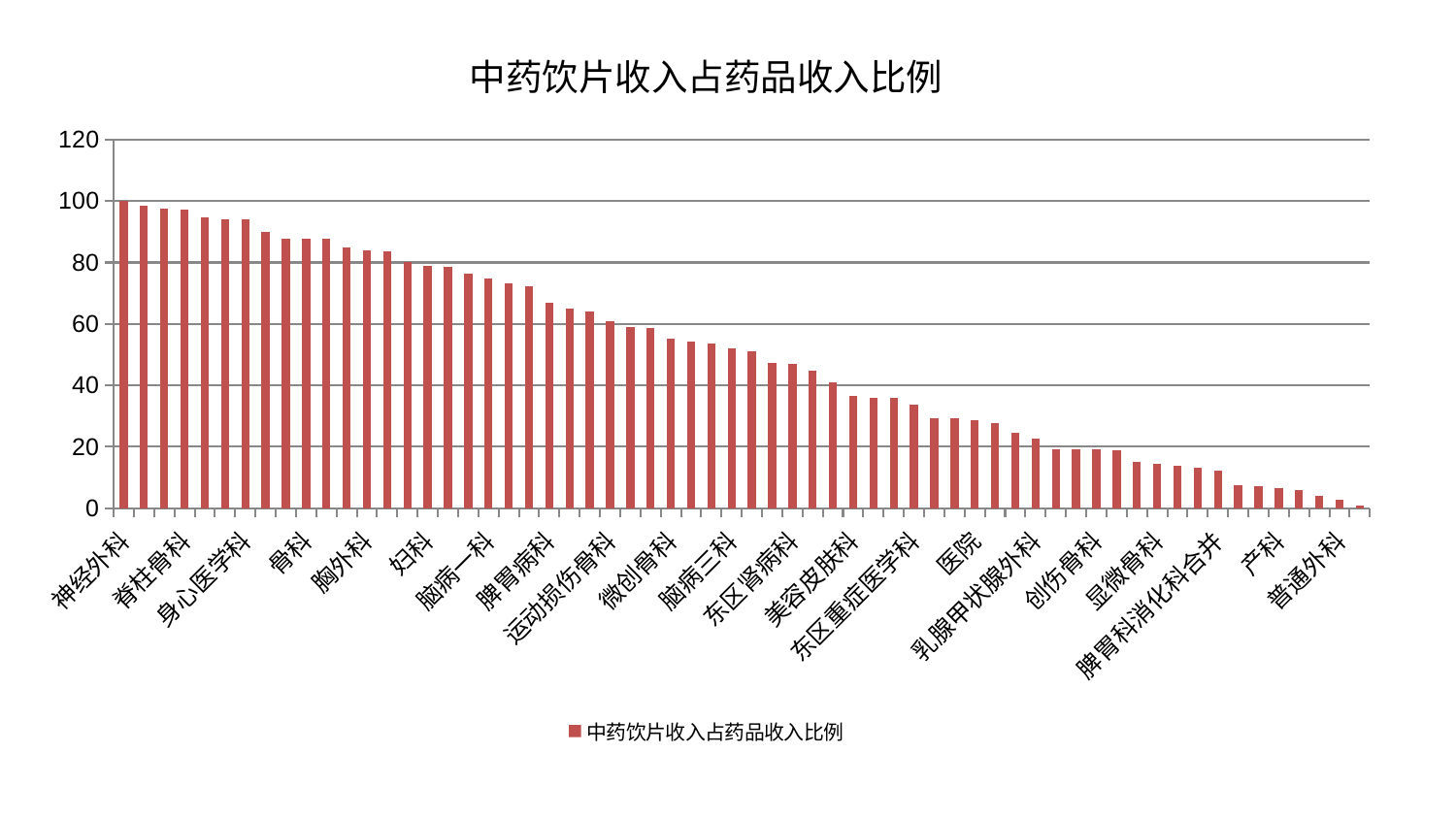

### Chart: 中药饮片收入占药品收入比例

| Category | 中药饮片收入占药品收入比例 |
|---|---|
| 神经外科 | 100.0 |
| 小儿推拿科 | 98.33108661678541 |
| 西区重症医学科 | 97.45716483280013 |
| 脊柱骨科 | 97.12115037375769 |
| 神经内科 | 94.69383105788316 |
| 中医外治中心 | 94.12347412777237 |
| 身心医学科 | 94.09817510806803 |
| 综合内科 | 89.93238586250489 |
| 眼科 | 87.86342194355977 |
| 骨科 | 87.81674274926203 |
| 耳鼻喉科 | 87.58839900465857 |
| 内分泌科 | 84.76104448352407 |
| 胸外科 | 83.96648156361152 |
| 重症医学科 | 83.68001248323262 |
| 肾脏内科 | 80.09808429184768 |
| 妇科 | 78.98736139786726 |
| 血液科 | 78.72065594505277 |
| 肛肠科 | 76.51312593629932 |
| 脑病一科 | 74.93637405121383 |
| 肝胆外科 | 73.35931374675974 |
| 推拿科 | 72.39262004043215 |
| 脾胃病科 | 66.86631888376574 |
| 肿瘤内科 | 65.03243036714073 |
| 针灸科 | 64.068933250298 |
| 运动损伤骨科 | 60.87427576501099 |
| 泌尿外科 | 58.90591205519647 |
| 呼吸内科 | 58.83241188076357 |
| 微创骨科 | 55.20835555782608 |
| 周围血管科 | 54.4174003803923 |
| 治未病中心 | 53.78885326373509 |
| 脑病三科 | 52.12086464113644 |
| 男科 | 51.01114725149914 |
| 皮肤科 | 47.4752345199702 |
| 东区肾病科 | 46.967999790116615 |
| 风湿病科 | 44.90597731197989 |
| 心血管内科 | 41.05129563378136 |
| 美容皮肤科 | 36.623456750149764 |
| 康复科 | 36.06493371414828 |
| 心病二科 | 36.02920567480565 |
| 东区重症医学科 | 33.797792633874145 |
| 脑病二科 | 29.407836137091362 |
| 妇科妇二科合并 | 29.3221174271088 |
| 医院 | 28.726739111146745 |
| 心病一科 | 27.659924497039075 |
| 肝病科 | 24.65389487774515 |
| 乳腺甲状腺外科 | 22.78027258767662 |
| 心病四科 | 19.34725731271558 |
| 消化内科 | 19.328233599580372 |
| 创伤骨科 | 19.09128293382881 |
| 小儿骨科 | 18.776857216368548 |
| 老年医学科 | 15.008515398950296 |
| 显微骨科 | 14.429636679902176 |
| 中医经典科 | 13.923442330459368 |
| 心病三科 | 13.062950318381443 |
| 脾胃科消化科合并 | 12.365579237749445 |
| 关节骨科 | 7.456911463430211 |
| 肾病科 | 7.03551656861765 |
| 产科 | 6.720190831811081 |
| 妇二科 | 5.862330817850631 |
| 儿科 | 4.193040905402236 |
| 普通外科 | 2.6510254931913226 |
| 口腔科 | 0.9981548786824174 |
103